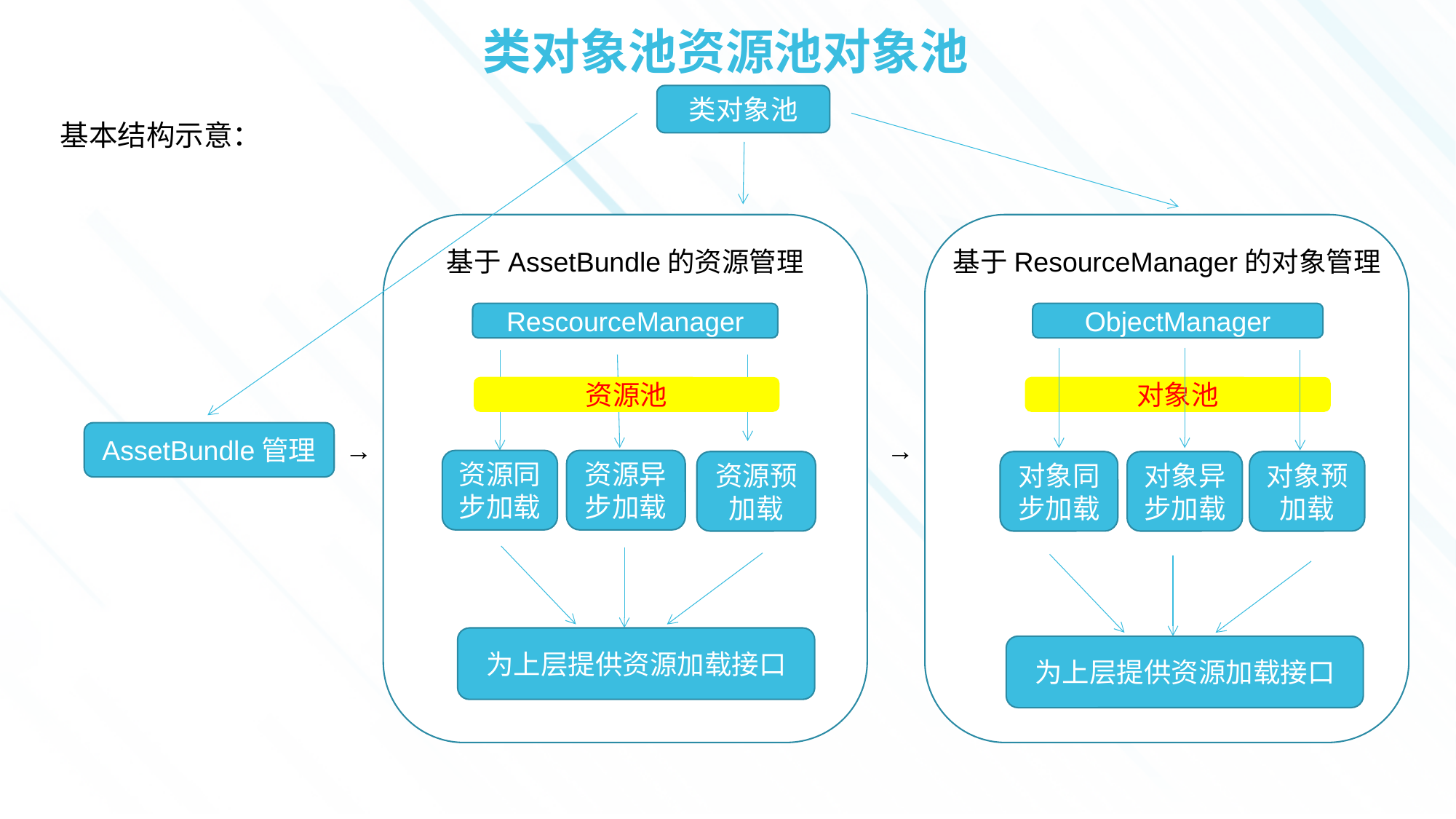

# 类对象池资源池对象池
类对象池
基本结构示意：

基于AssetBundle的资源管理
基于ResourceManager的对象管理
RescourceManager
ObjectManager
资源池
对象池
AssetBundle管理
→
→
资源同步加载
资源异步加载
资源预加载
对象同步加载
对象异步加载
对象预加载
为上层提供资源加载接口
为上层提供资源加载接口